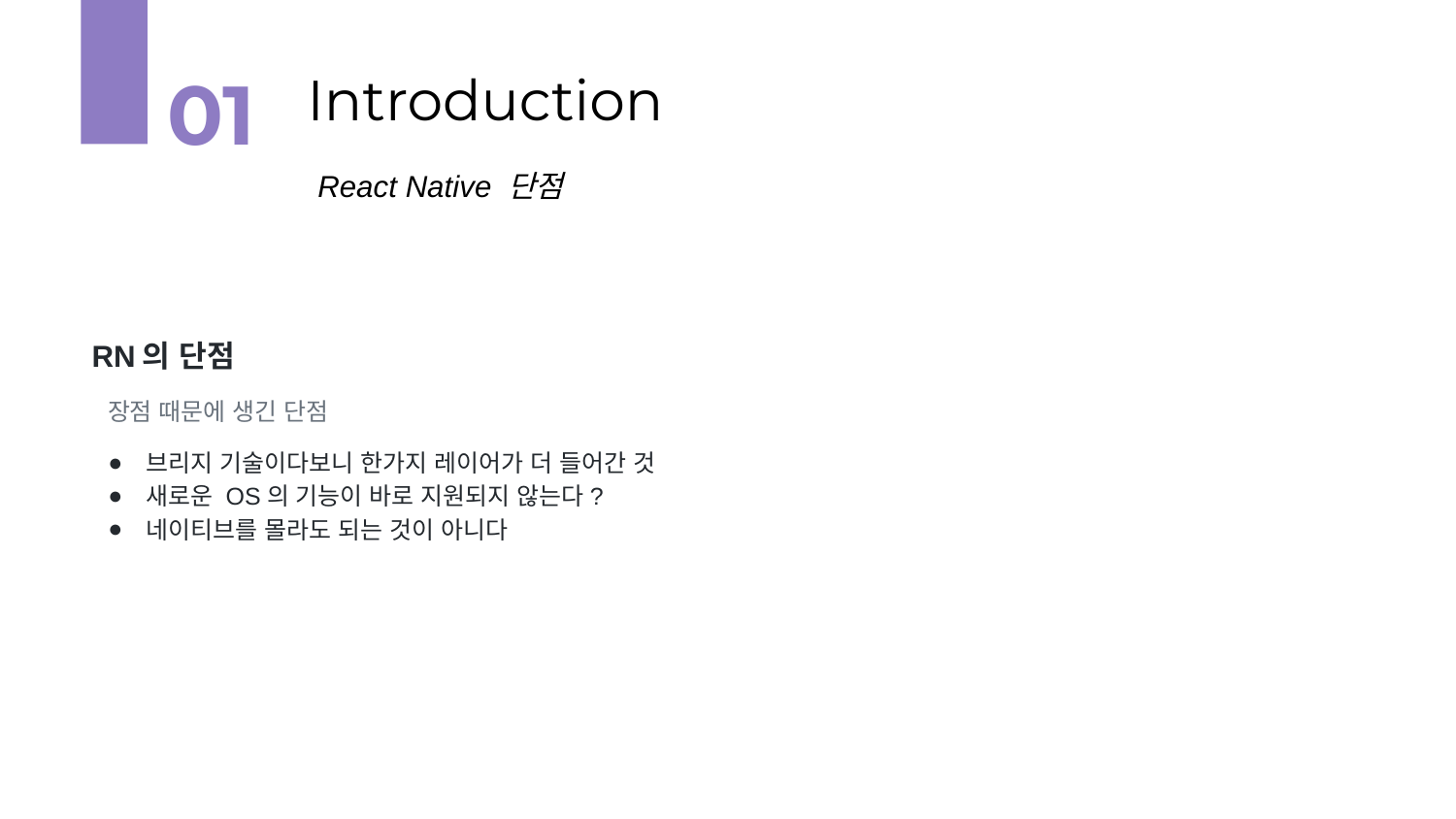

Introduction
01
React Native 단점
RN의 단점
장점 때문에 생긴 단점
브리지 기술이다보니 한가지 레이어가 더 들어간 것
새로운 OS의 기능이 바로 지원되지 않는다?
네이티브를 몰라도 되는 것이 아니다